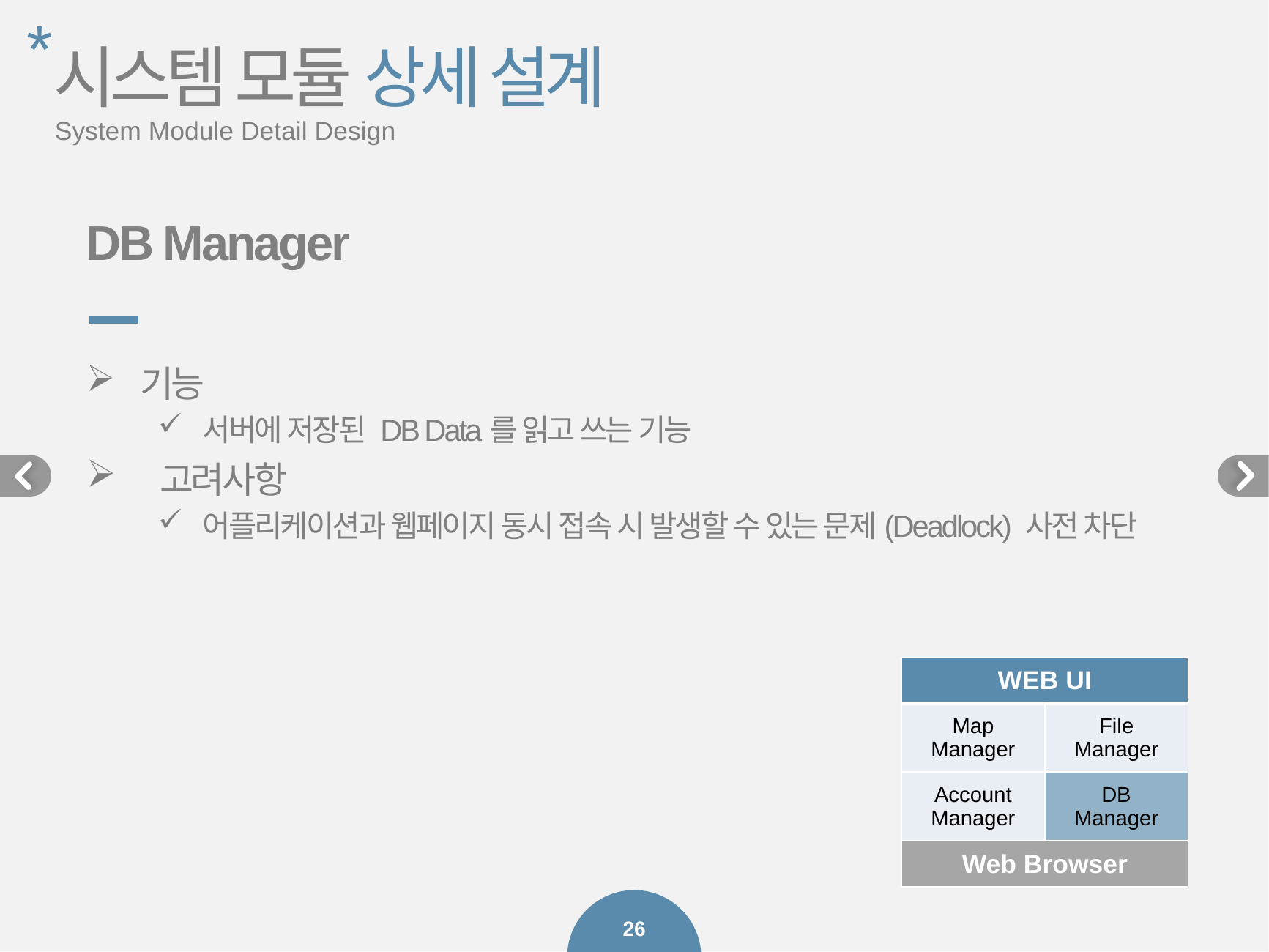

*
시스템 모듈 상세 설계
System Module Detail Design
DB Manager
기능
서버에 저장된 DB Data를 읽고 쓰는 기능
 고려사항
어플리케이션과 웹페이지 동시 접속 시 발생할 수 있는 문제(Deadlock) 사전 차단

| WEB UI |  |
| --- | --- |
| Map Manager | File Manager |
| Account Manager | DB Manager |
| Web Browser |  |